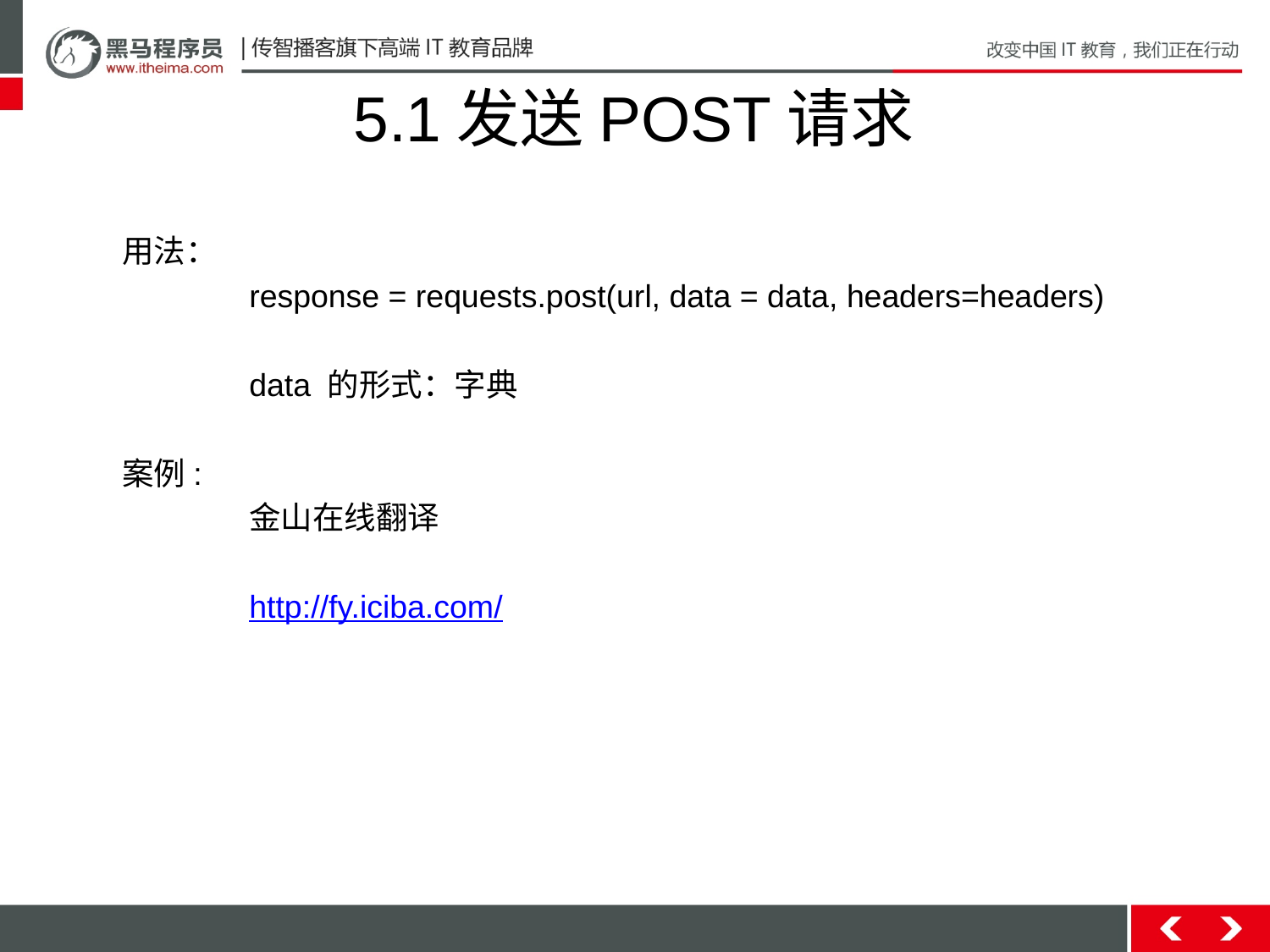

# 5.1发送POST请求
用法：
	response = requests.post(url, data = data, headers=headers)

	data 的形式：字典

案例:
	金山在线翻译

	http://fy.iciba.com/